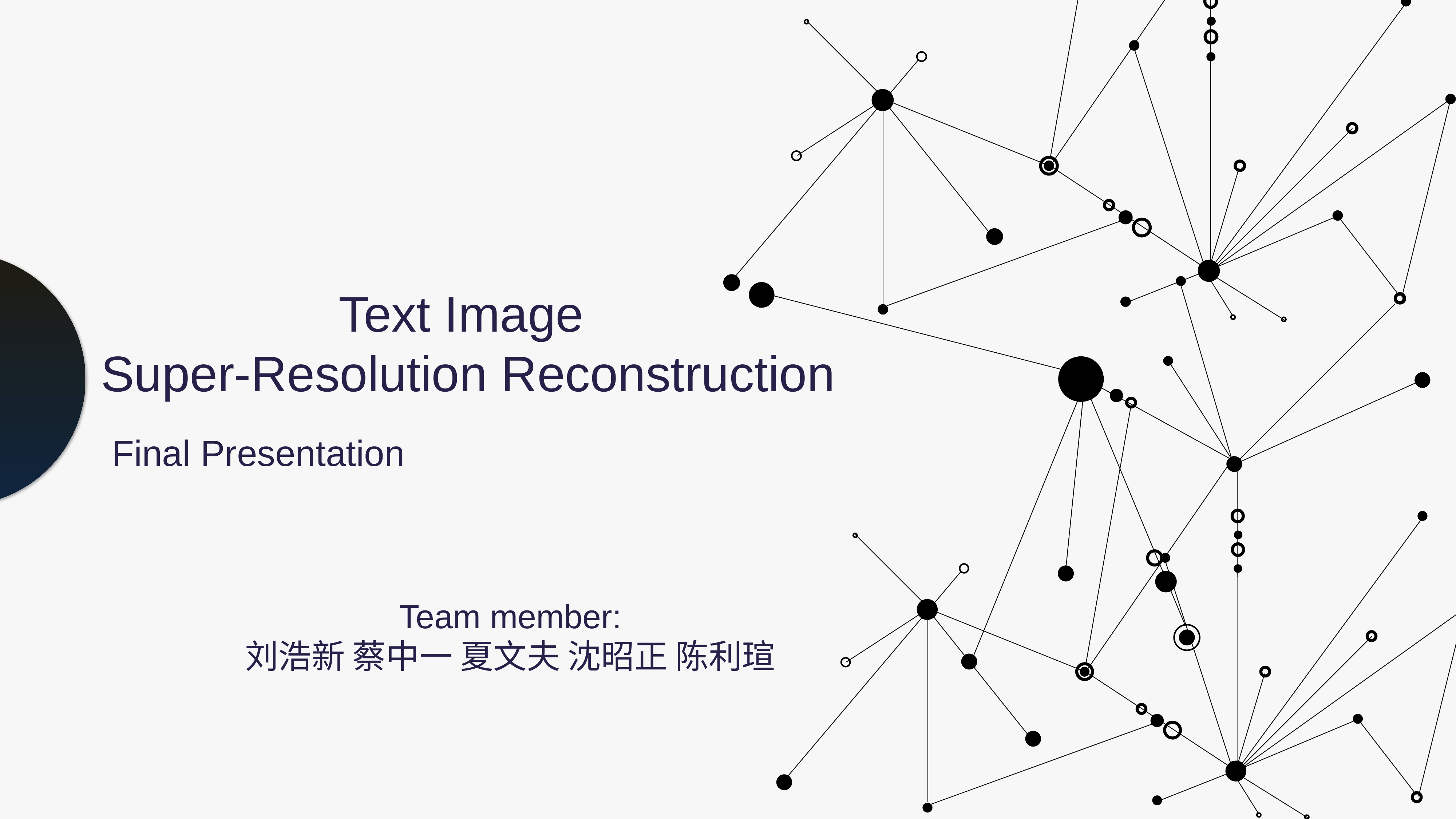

Text Image
Super-Resolution Reconstruction

Final Presentation

Team member:
刘浩新 蔡中一 夏文夫 沈昭正 陈利瑄